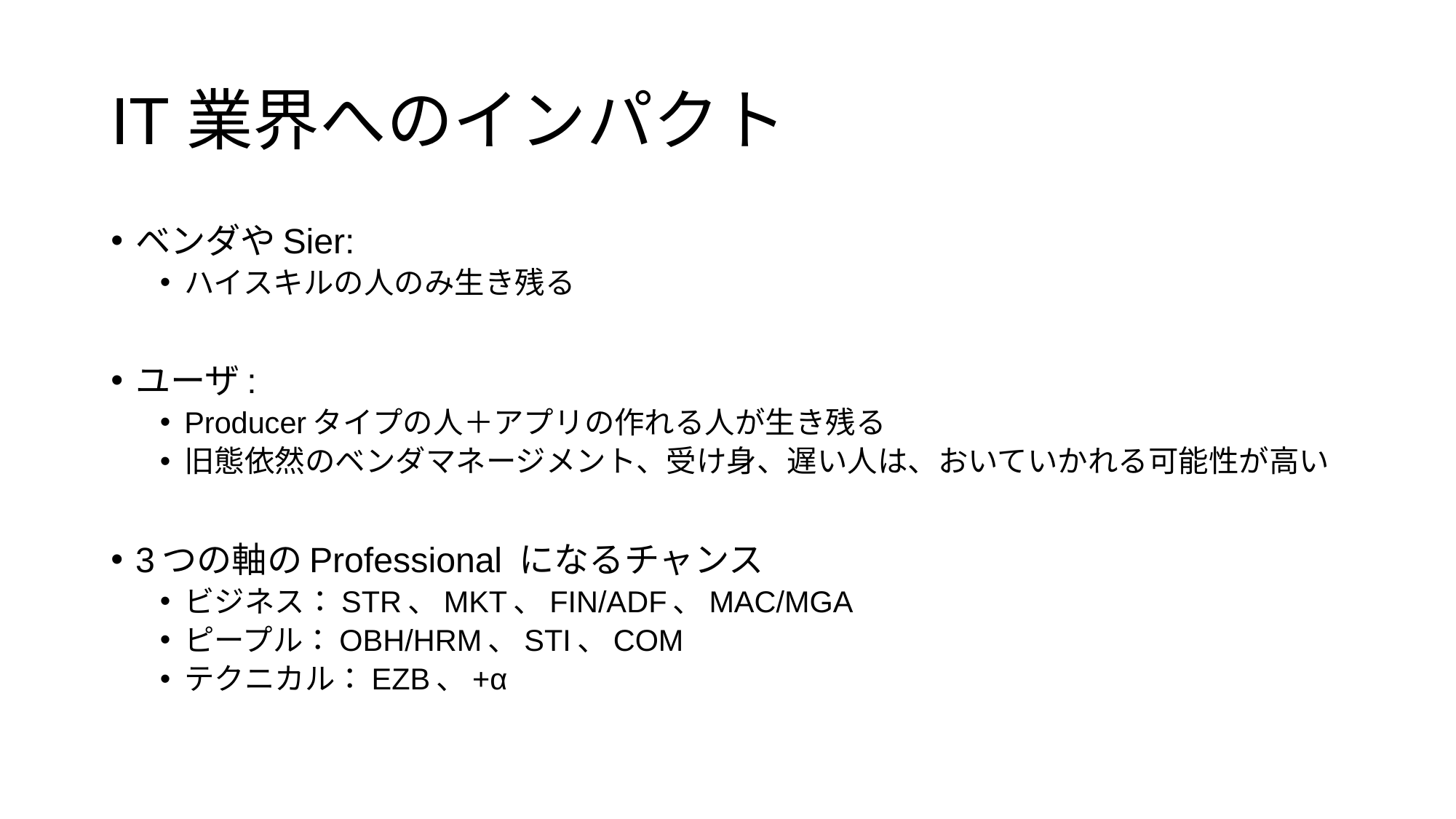

# IT業界へのインパクト
ベンダやSier:
ハイスキルの人のみ生き残る

ユーザ:
Producerタイプの人＋アプリの作れる人が生き残る
旧態依然のベンダマネージメント、受け身、遅い人は、おいていかれる可能性が高い

3つの軸のProfessional になるチャンス
ビジネス：STR、MKT、FIN/ADF、MAC/MGA
ピープル：OBH/HRM、STI、COM
テクニカル：EZB、+α